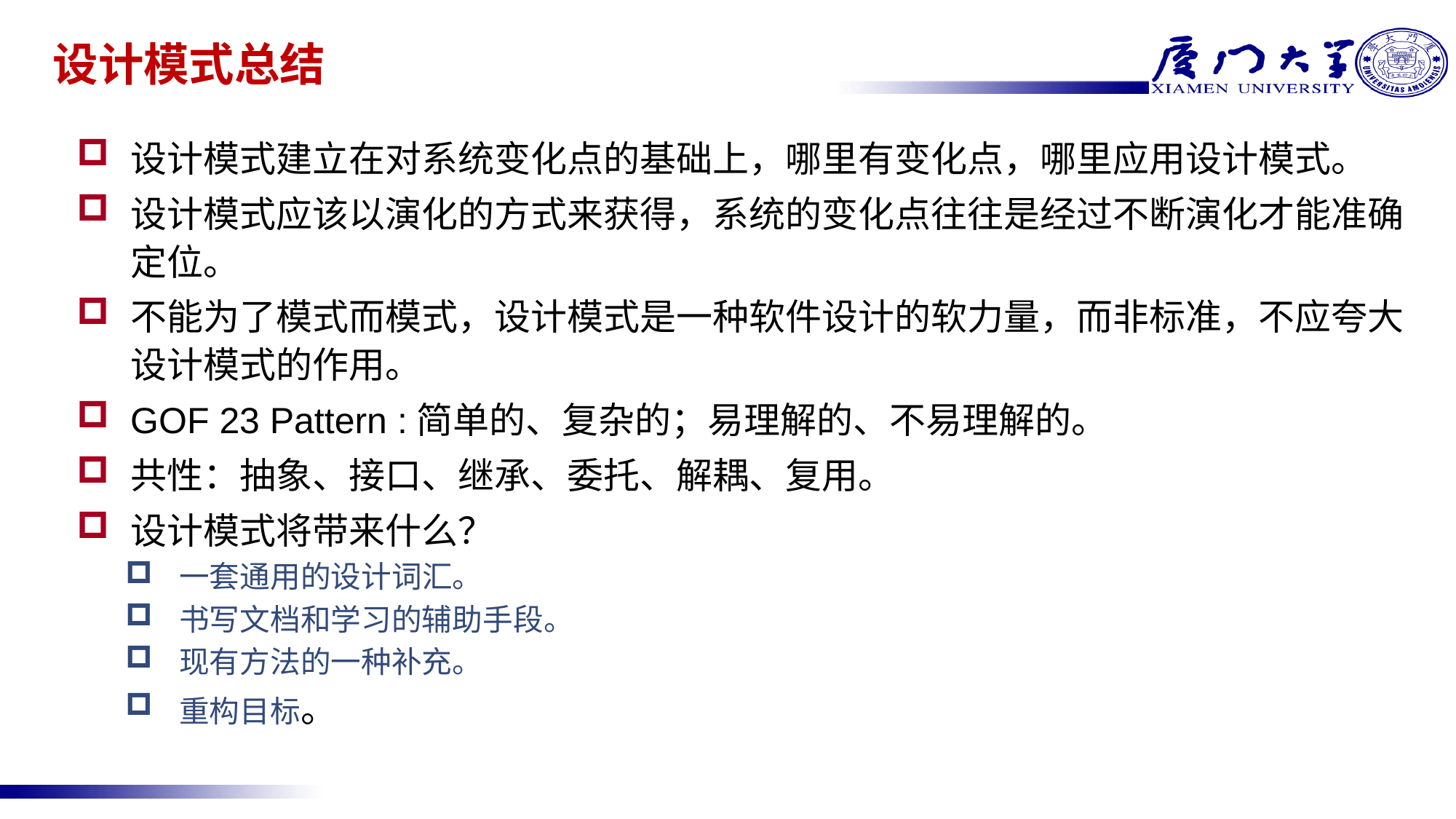

# 设计模式总结
设计模式建立在对系统变化点的基础上，哪里有变化点，哪里应用设计模式。
设计模式应该以演化的方式来获得，系统的变化点往往是经过不断演化才能准确定位。
不能为了模式而模式，设计模式是一种软件设计的软力量，而非标准，不应夸大设计模式的作用。
GOF 23 Pattern :简单的、复杂的；易理解的、不易理解的。
共性：抽象、接口、继承、委托、解耦、复用。
设计模式将带来什么？
一套通用的设计词汇。
书写文档和学习的辅助手段。
现有方法的一种补充。
重构目标。